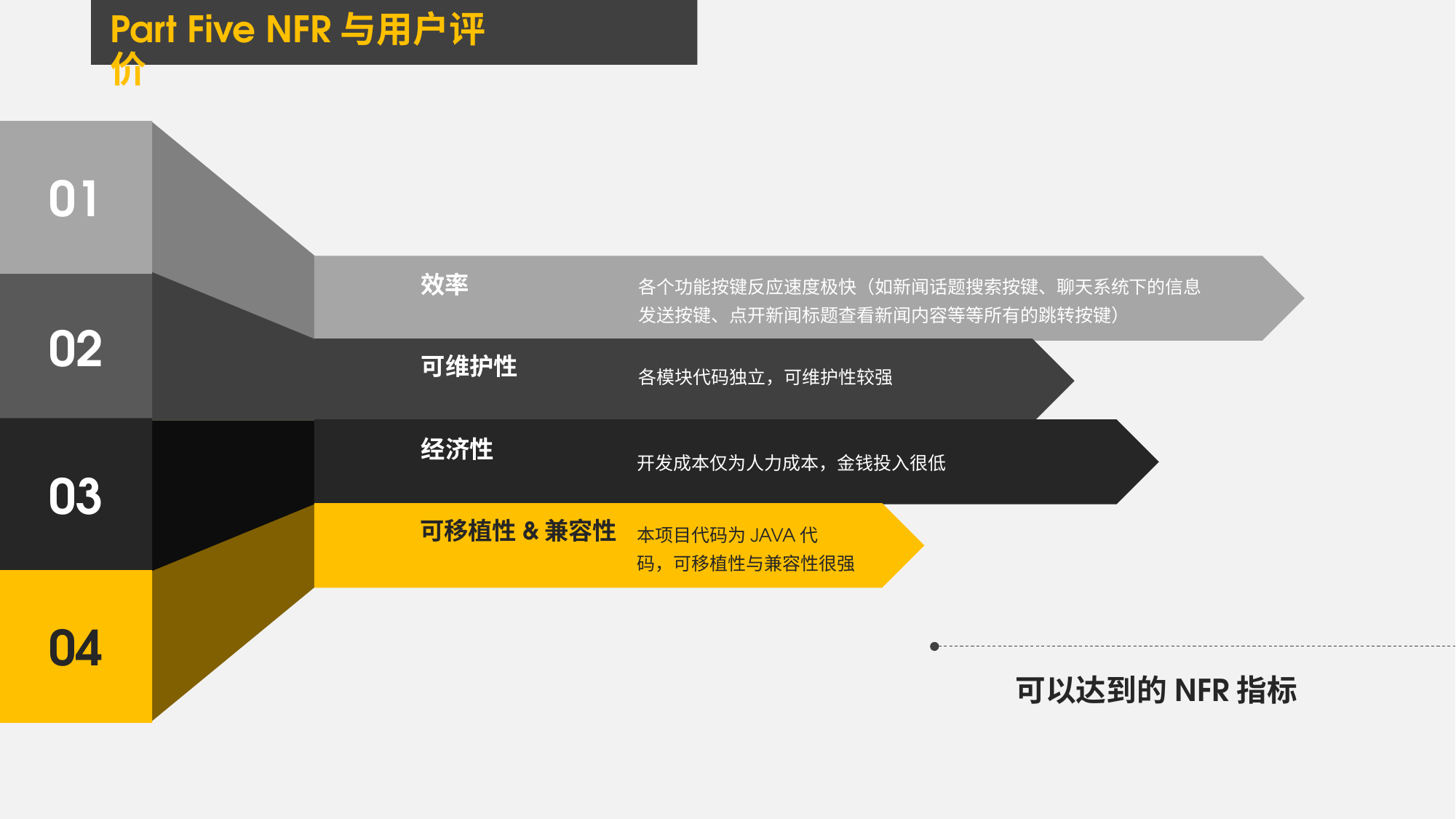

Part Five NFR与用户评价
01

各个功能按键反应速度极快（如新闻话题搜索按键、聊天系统下的信息
发送按键、点开新闻标题查看新闻内容等等所有的跳转按键）
效率
02

可维护性
各模块代码独立，可维护性较强
03

经济性
开发成本仅为人力成本，金钱投入很低

可移植性&兼容性
本项目代码为JAVA代
码，可移植性与兼容性很强
04
可以达到的NFR指标